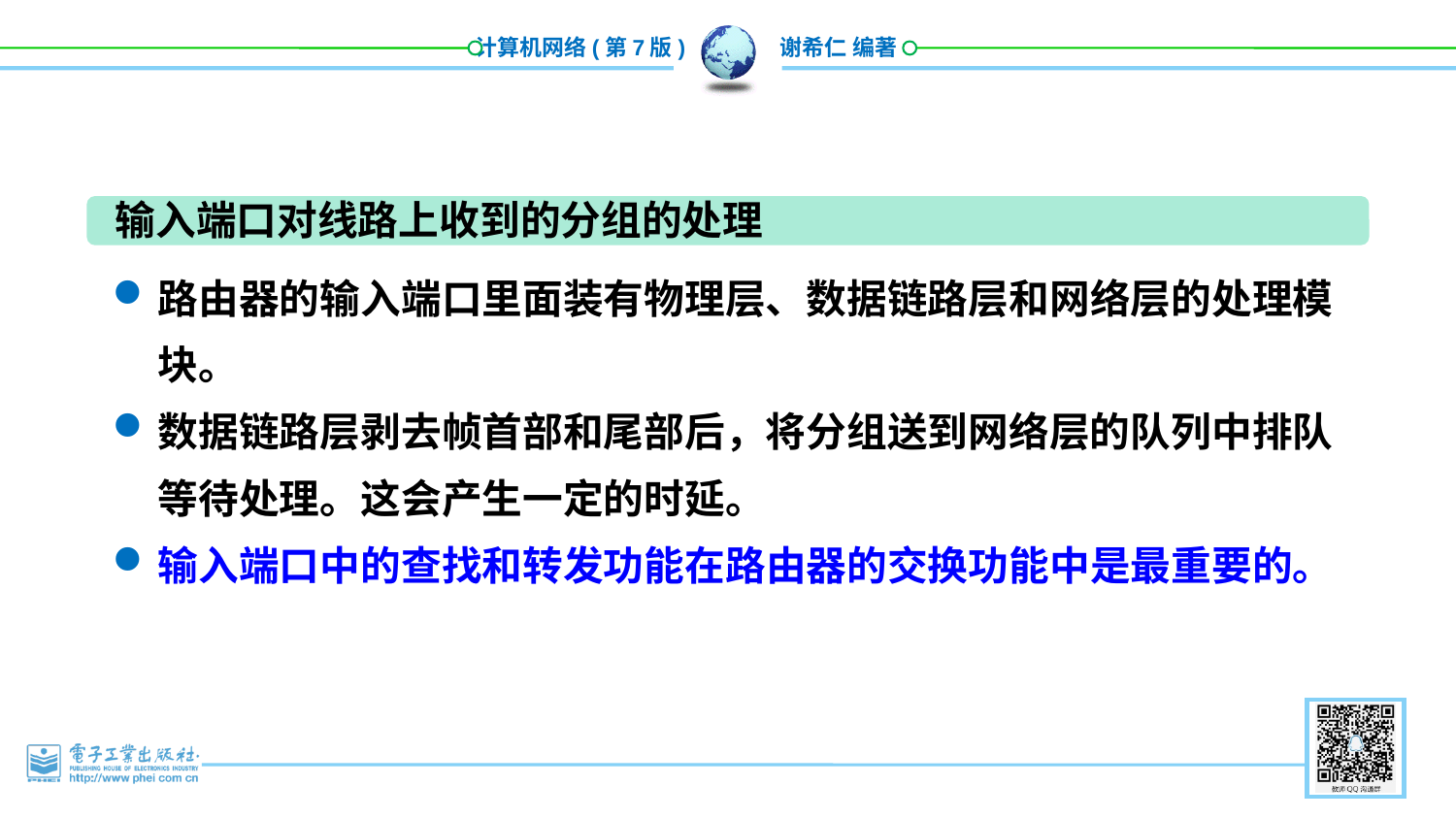

输入端口对线路上收到的分组的处理

路由器的输入端口里面装有物理层、数据链路层和网络层的处理模块。
数据链路层剥去帧首部和尾部后，将分组送到网络层的队列中排队等待处理。这会产生一定的时延。
输入端口中的查找和转发功能在路由器的交换功能中是最重要的。